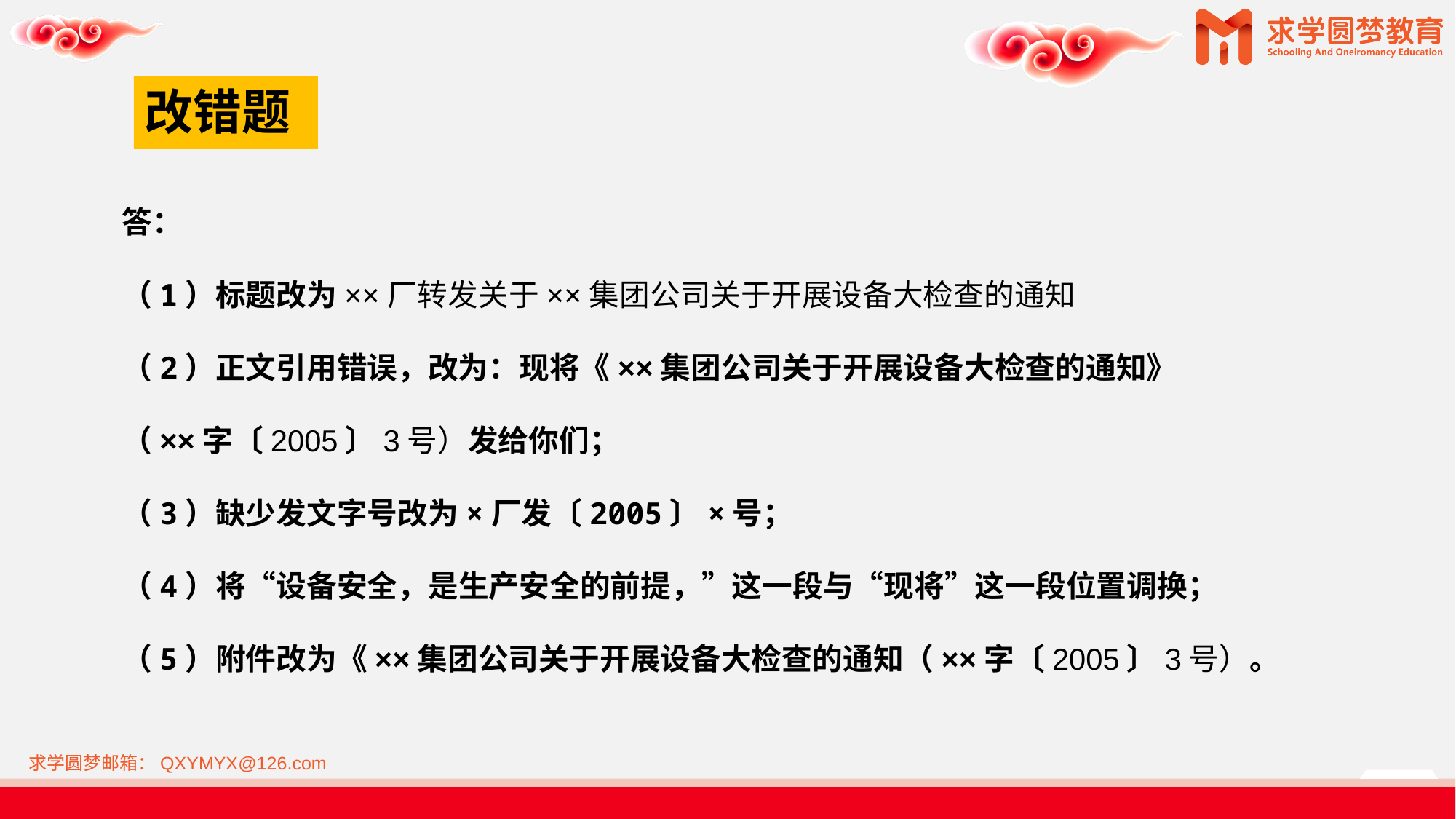

# 改错题
答：
（1）标题改为××厂转发关于××集团公司关于开展设备大检查的通知
（2）正文引用错误，改为：现将《××集团公司关于开展设备大检查的通知》
（××字〔2005〕3号）发给你们；
（3）缺少发文字号改为×厂发〔2005〕×号；
（4）将“设备安全，是生产安全的前提，”这一段与“现将”这一段位置调换；
（5）附件改为《××集团公司关于开展设备大检查的通知（××字〔2005〕3号）。